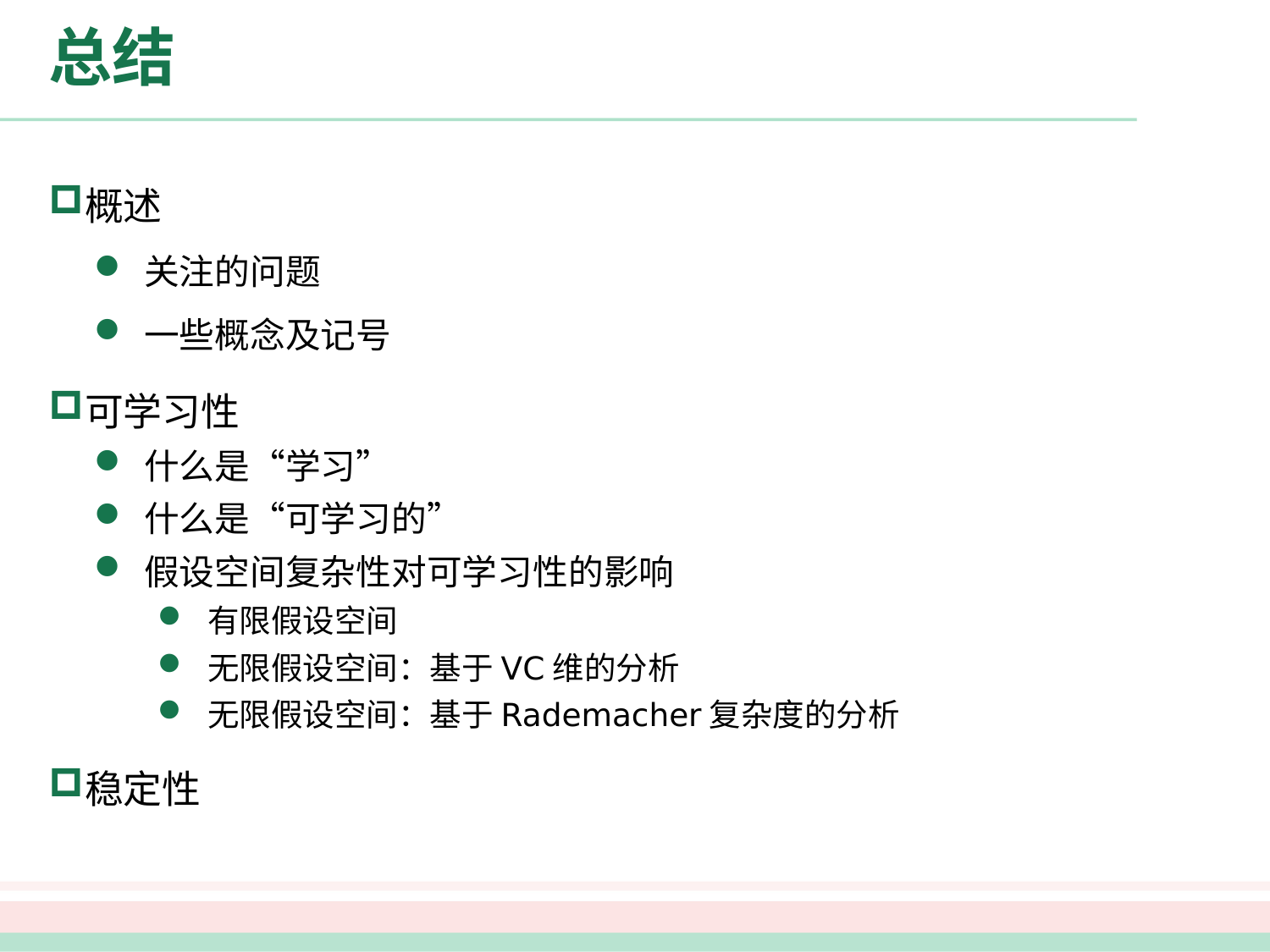

# 总结
概述
关注的问题
一些概念及记号
可学习性
什么是“学习”
什么是“可学习的”
假设空间复杂性对可学习性的影响
有限假设空间
无限假设空间：基于VC维的分析
无限假设空间：基于Rademacher复杂度的分析
稳定性